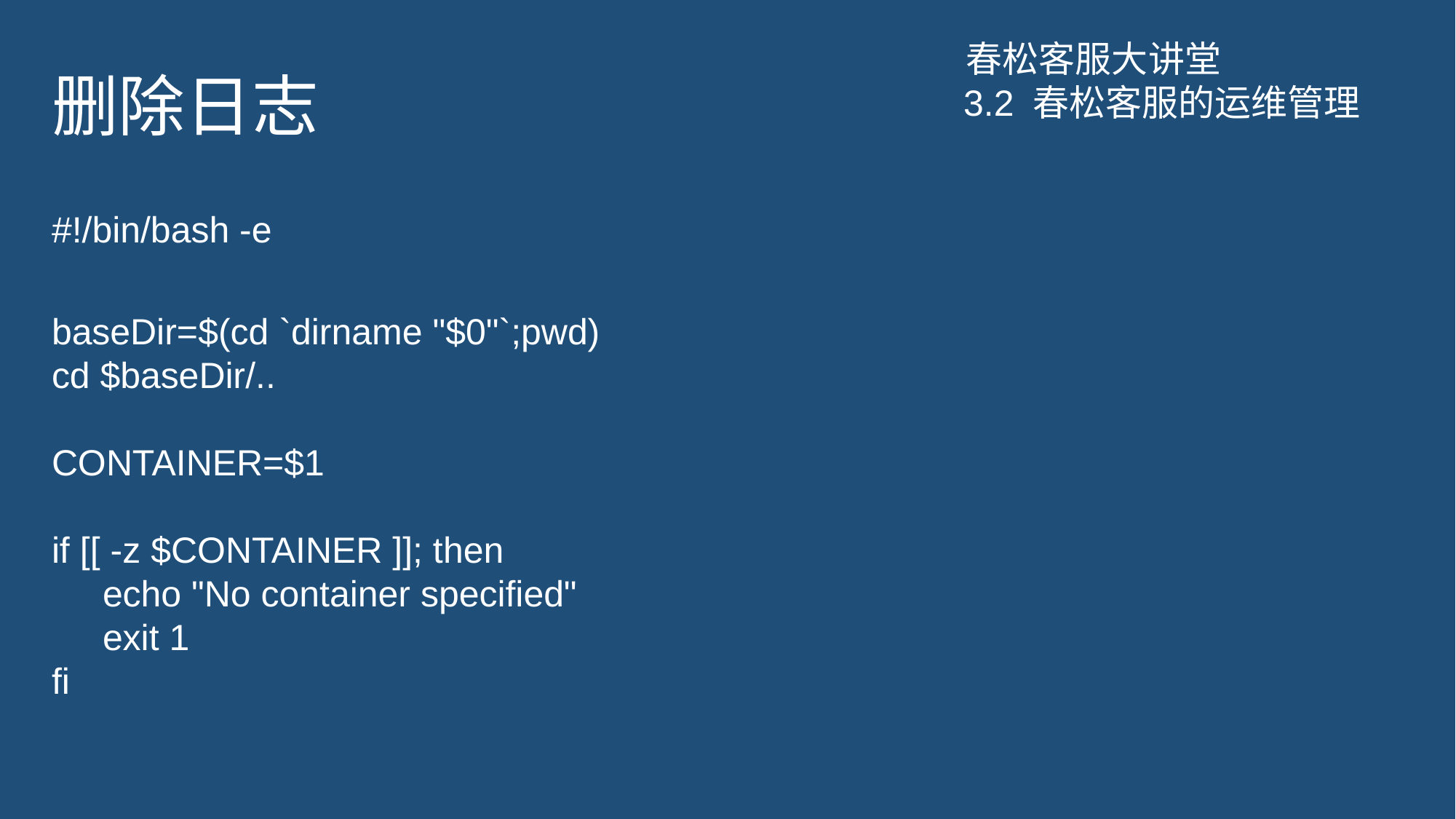

# 删除日志
春松客服大讲堂
3.2 春松客服的运维管理
#!/bin/bash -e

baseDir=$(cd `dirname "$0"`;pwd)
cd $baseDir/..

CONTAINER=$1

if [[ -z $CONTAINER ]]; then
     echo "No container specified"
     exit 1
fi